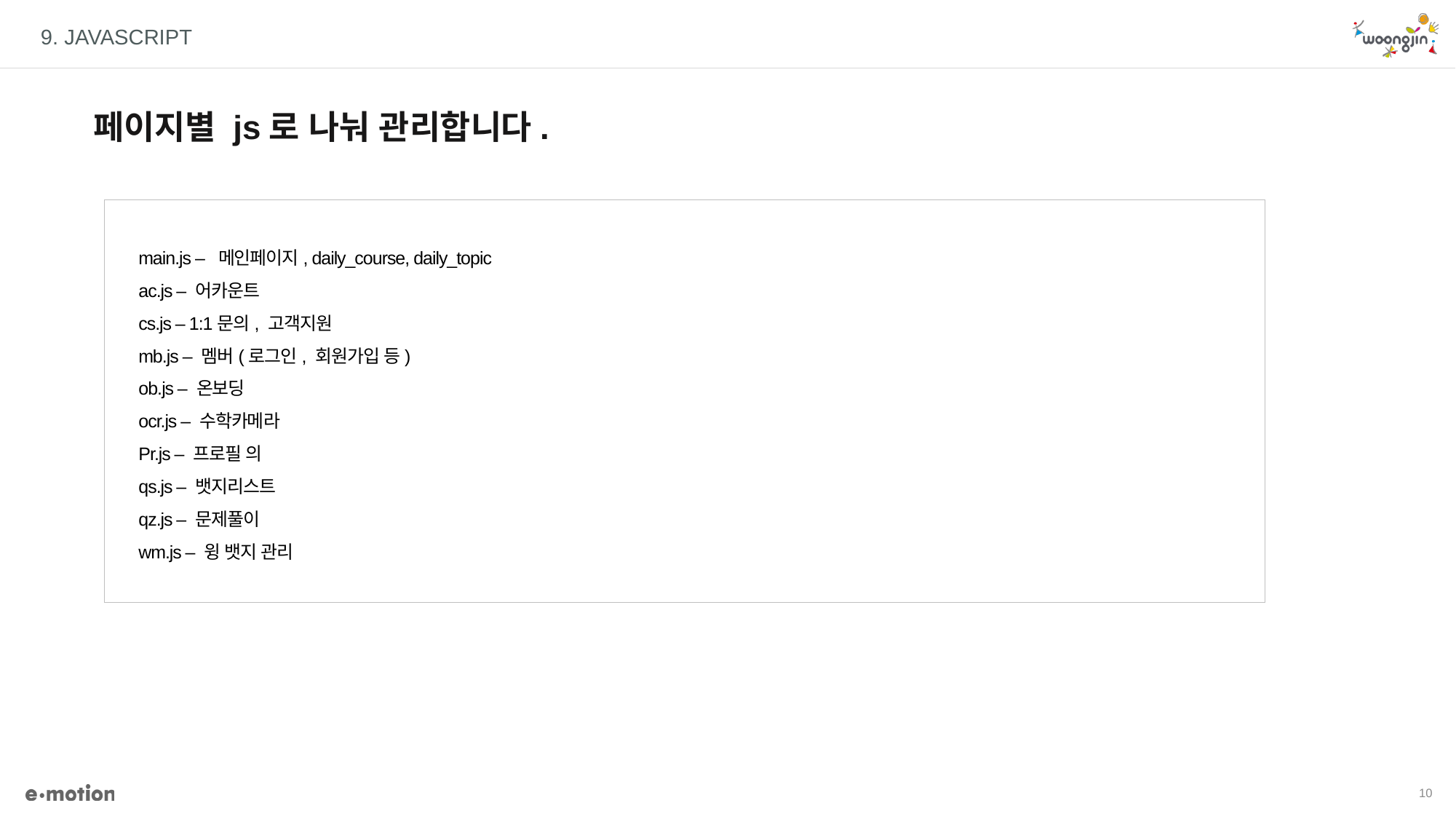

9. JAVASCRIPT
페이지별 js로 나눠 관리합니다.

main.js –  메인페이지, daily_course, daily_topic
ac.js – 어카운트
cs.js – 1:1문의, 고객지원
mb.js – 멤버(로그인, 회원가입 등)
ob.js – 온보딩
ocr.js – 수학카메라
Pr.js – 프로필 의
qs.js – 뱃지리스트
qz.js – 문제풀이
wm.js – 윙 뱃지 관리
10